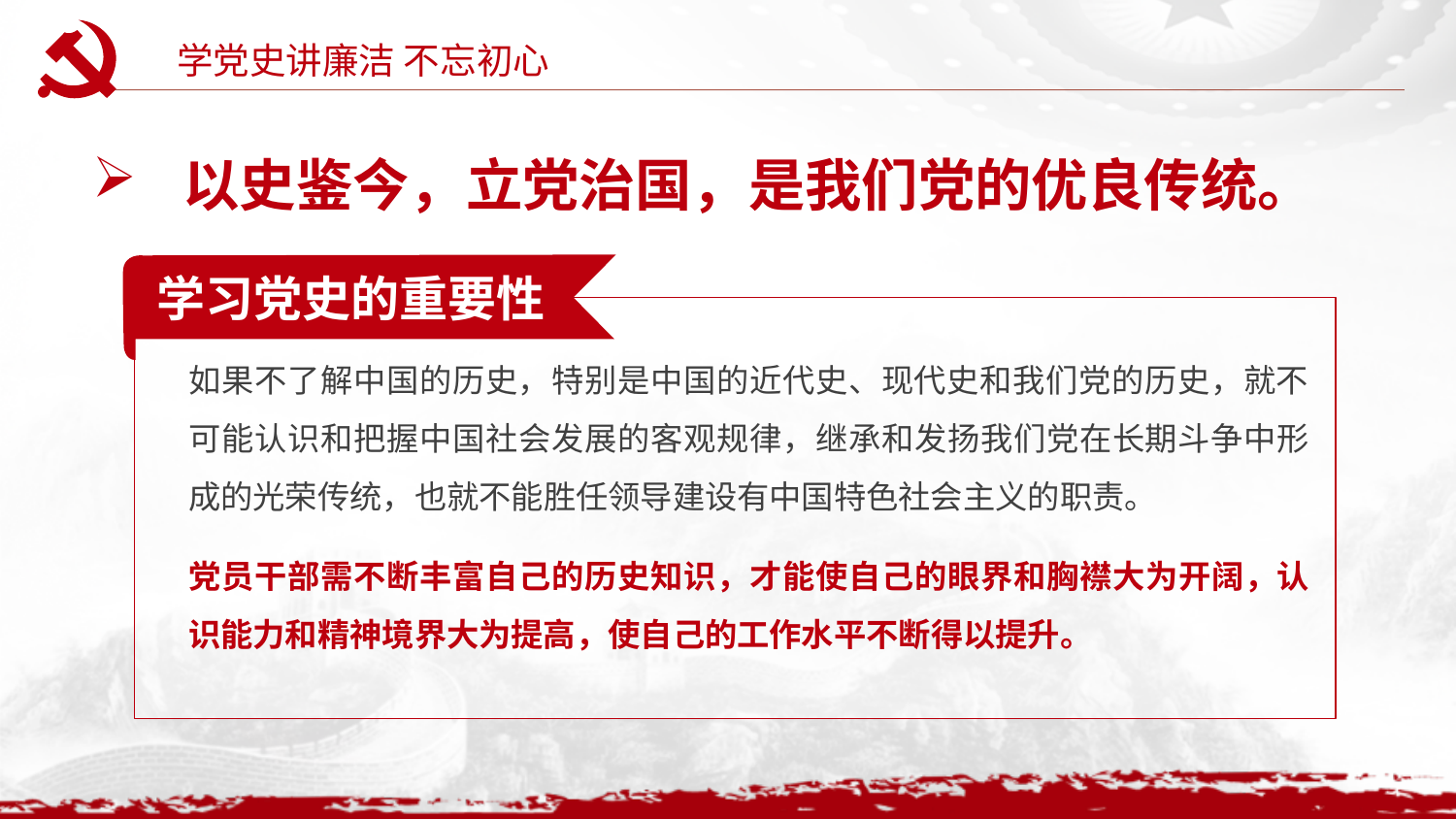

学党史讲廉洁 不忘初心
以史鉴今，立党治国，是我们党的优良传统。

学习党史的重要性

如果不了解中国的历史，特别是中国的近代史、现代史和我们党的历史，就不可能认识和把握中国社会发展的客观规律，继承和发扬我们党在长期斗争中形成的光荣传统，也就不能胜任领导建设有中国特色社会主义的职责。

党员干部需不断丰富自己的历史知识，才能使自己的眼界和胸襟大为开阔，认识能力和精神境界大为提高，使自己的工作水平不断得以提升。